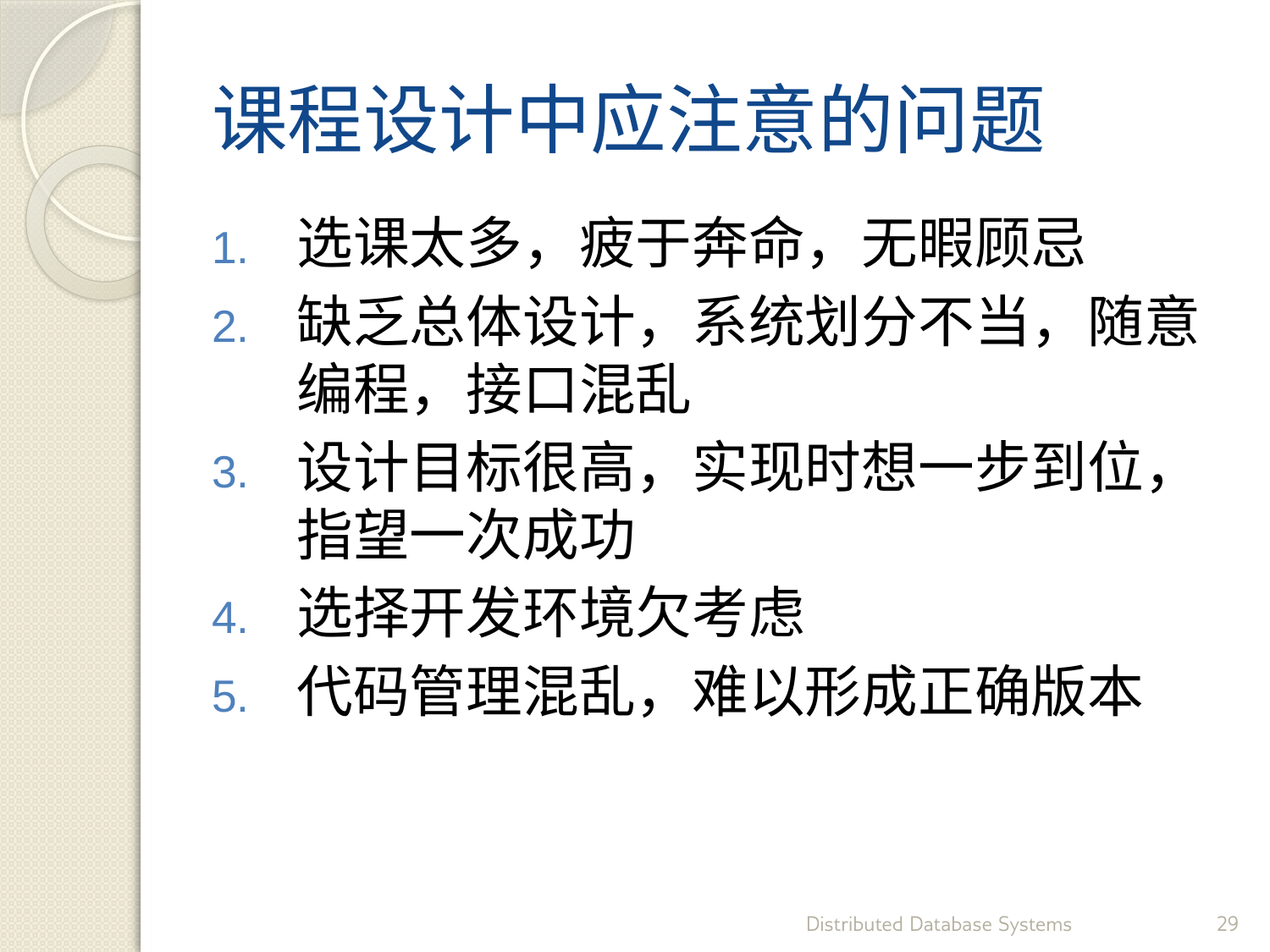

# 课程设计中应注意的问题
选课太多，疲于奔命，无暇顾忌
缺乏总体设计，系统划分不当，随意编程，接口混乱
设计目标很高，实现时想一步到位，指望一次成功
选择开发环境欠考虑
代码管理混乱，难以形成正确版本
Distributed Database Systems
29